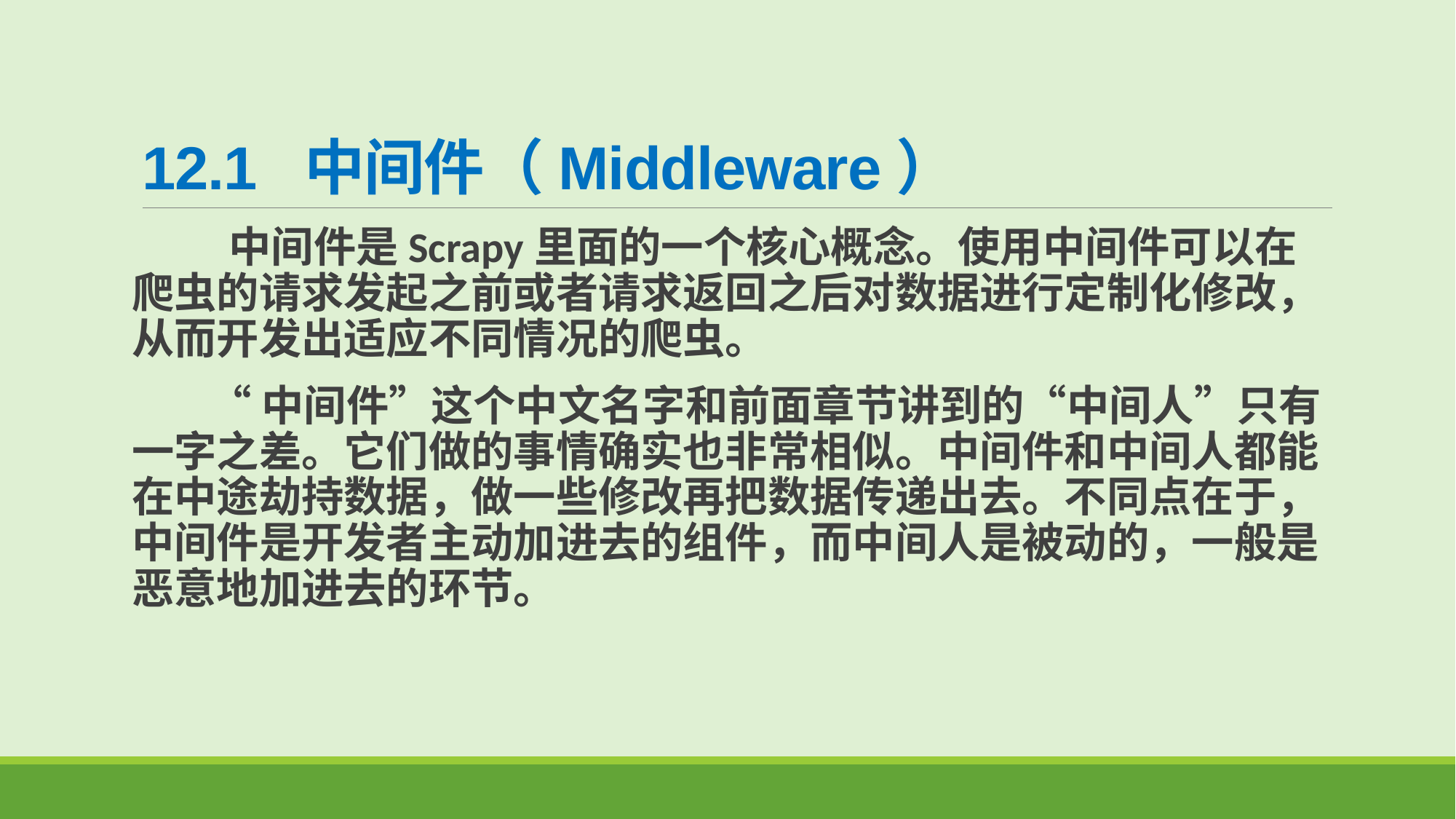

# 12.1  中间件（Middleware）
         中间件是Scrapy里面的一个核心概念。使用中间件可以在爬虫的请求发起之前或者请求返回之后对数据进行定制化修改，从而开发出适应不同情况的爬虫。
        “中间件”这个中文名字和前面章节讲到的“中间人”只有一字之差。它们做的事情确实也非常相似。中间件和中间人都能在中途劫持数据，做一些修改再把数据传递出去。不同点在于，中间件是开发者主动加进去的组件，而中间人是被动的，一般是恶意地加进去的环节。